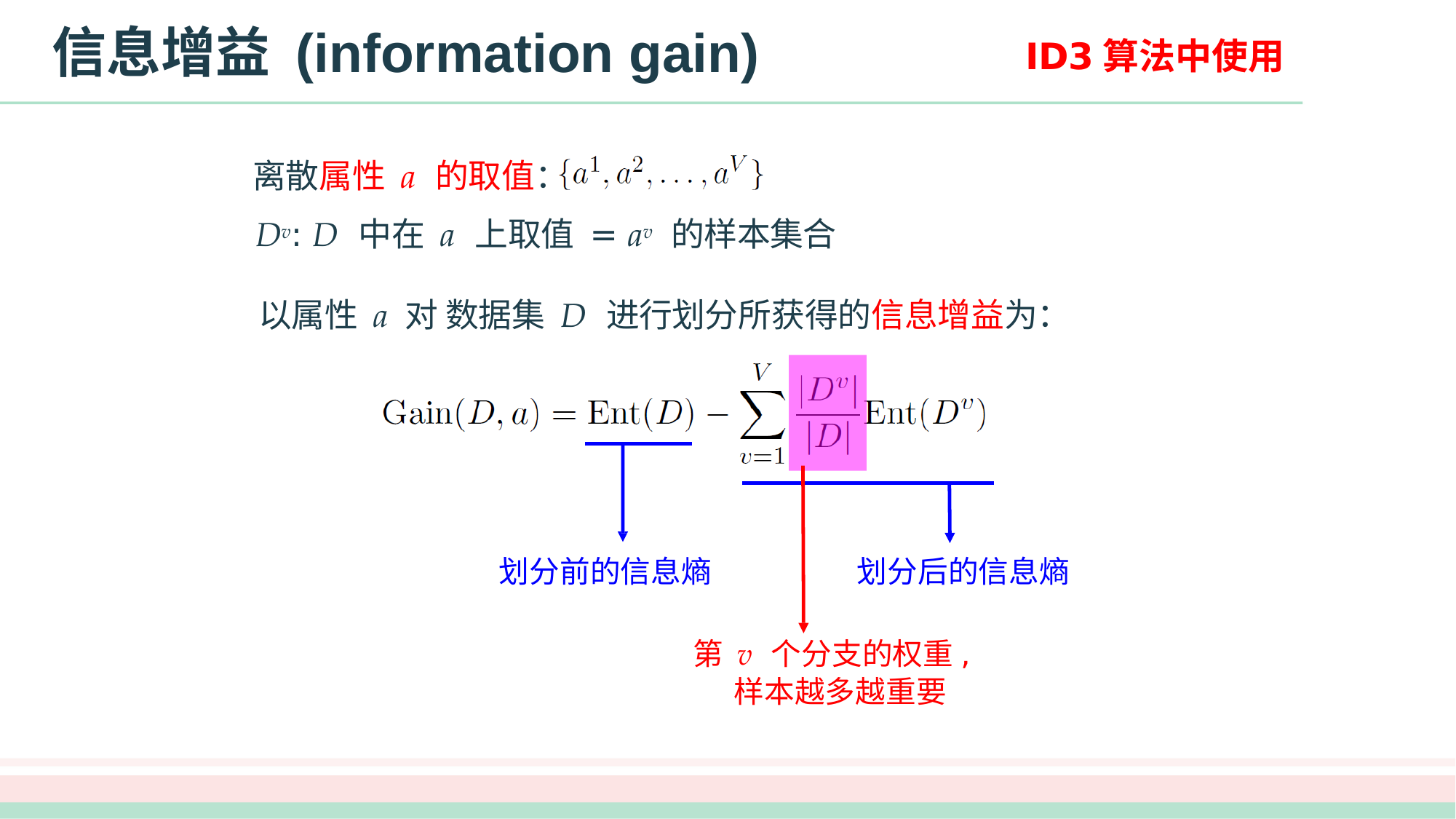

# 信息增益 (information gain)
ID3算法中使用

离散属性 a 的取值：
Dv: D 中在 a 上取值 = av  的样本集合

以属性 a 对 数据集 D 进行划分所获得的信息增益为：

划分前的信息熵
划分后的信息熵
第 v 个分支的权重, 样本越多越重要